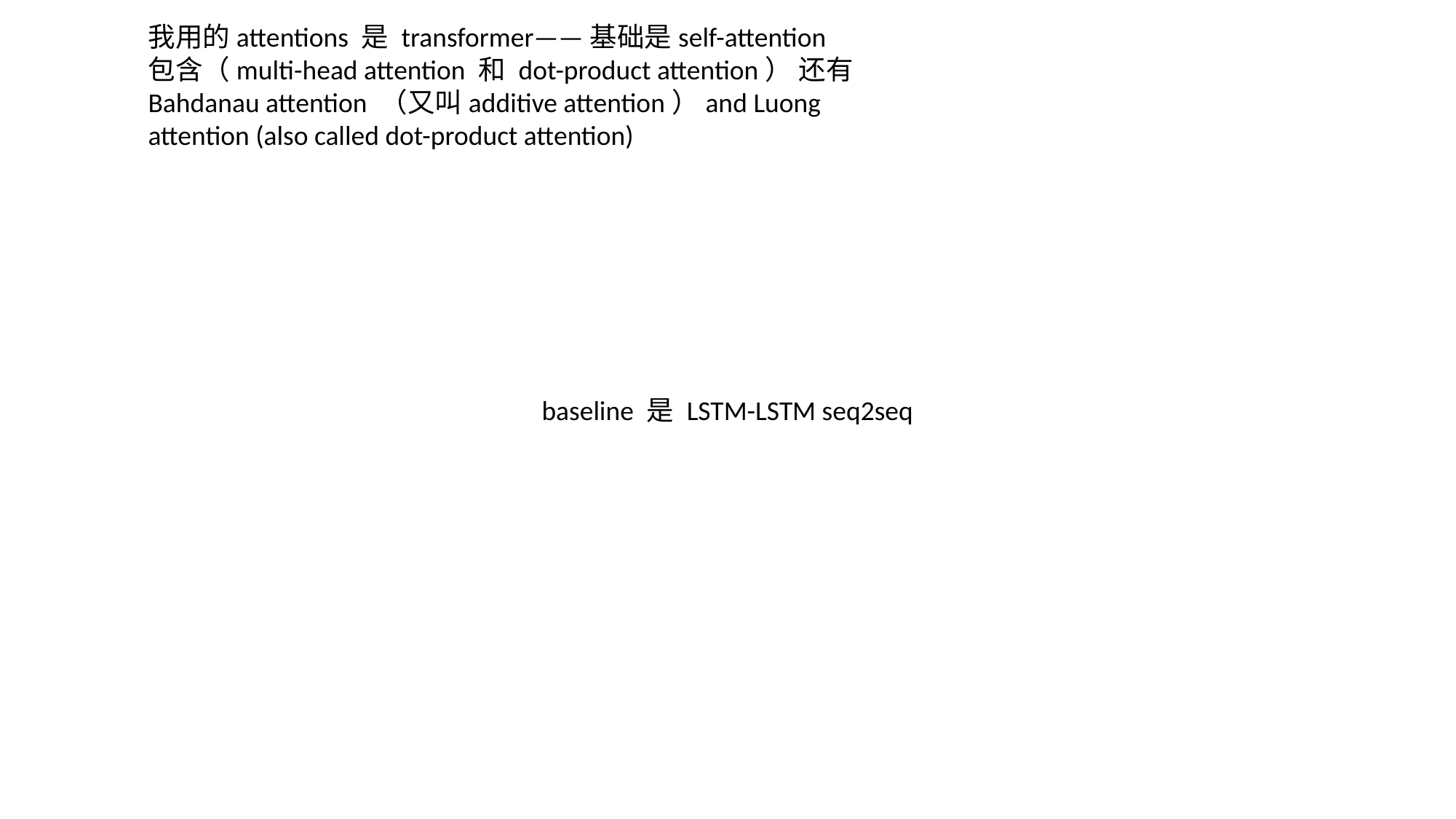

我用的attentions 是 transformer——基础是self-attention 包含（multi-head attention 和 dot-product attention） 还有 Bahdanau attention （又叫additive attention）and Luong attention (also called dot-product attention)
baseline 是 LSTM-LSTM seq2seq